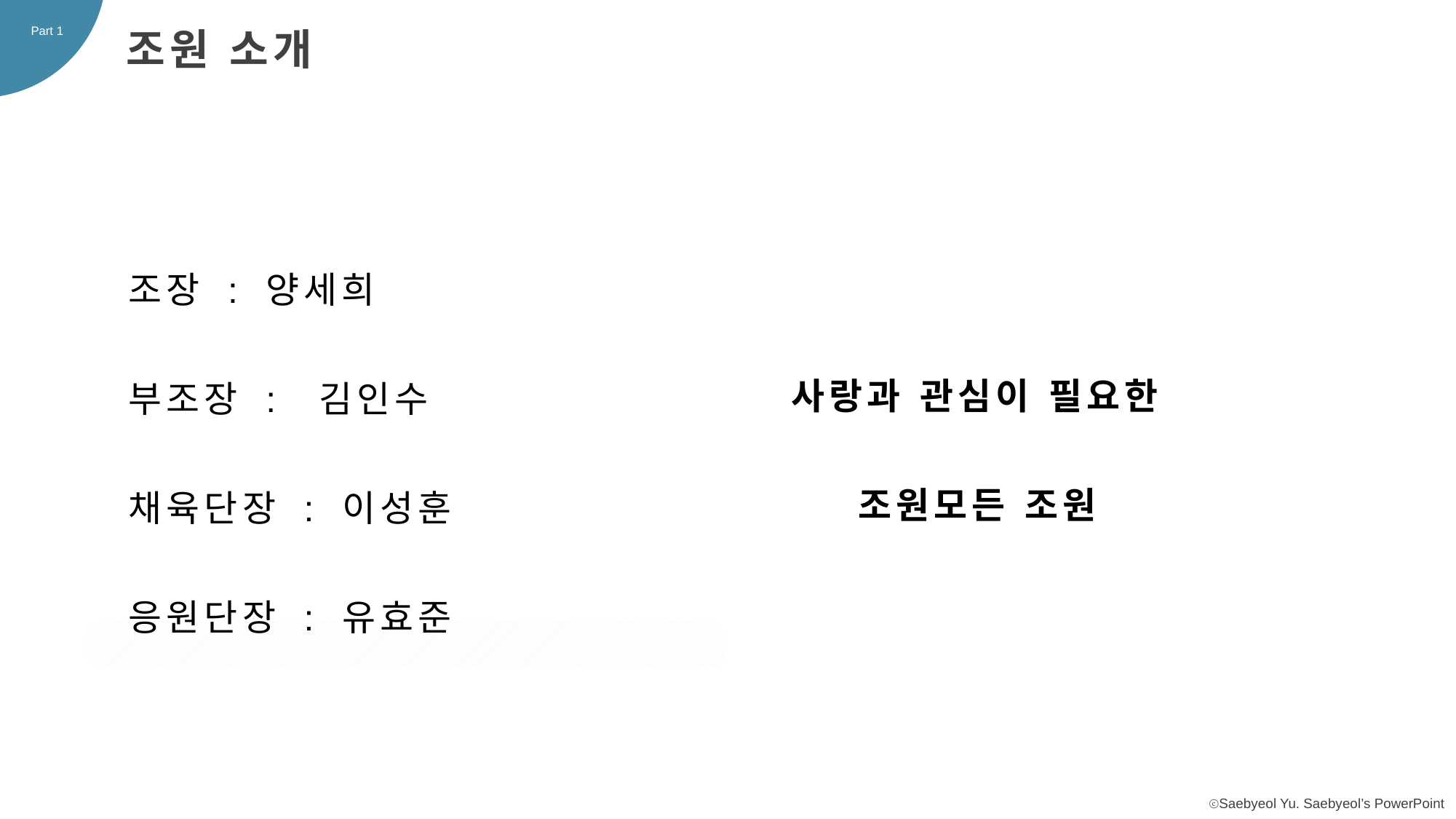

Part 1
조원 소개
조장 : 양세희
부조장 :  김인수
채육단장 : 이성훈
응원단장 : 유효준
사랑과 관심이 필요한 조원모든 조원